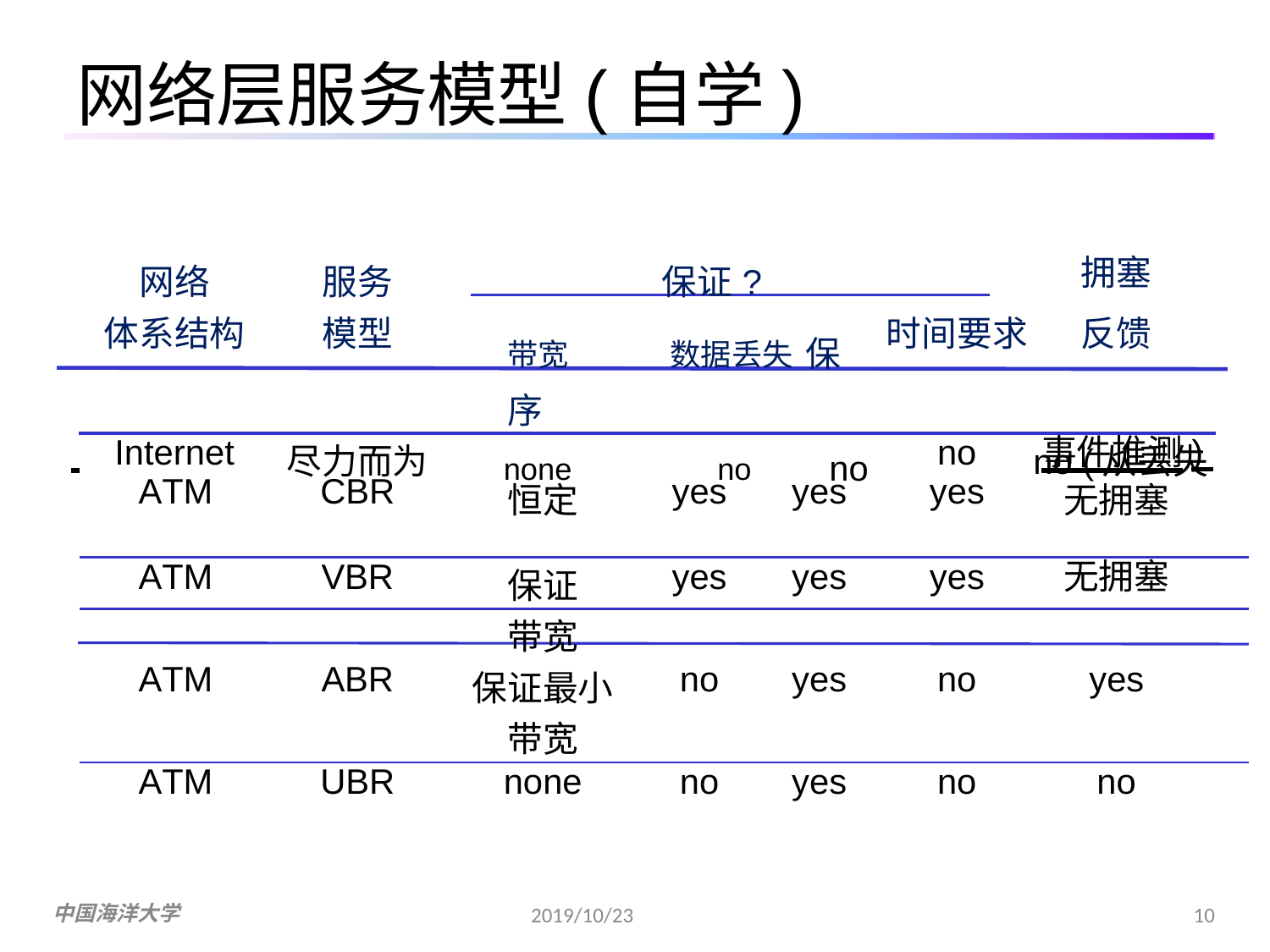

网络层服务模型(自学)
| 网络 | 服务 | 保证? |  | 拥塞 |
| --- | --- | --- | --- | --- |
| 体系结构 | 模型 | 带宽 数据丢失 保序 | 时间要求 | 反馈 |
| Internet | 尽力而为 | none no no | no | no (从丢失 |

 	事件推测)
| ATM | CBR | 恒定 | yes | yes | yes | 无拥塞 |
| --- | --- | --- | --- | --- | --- | --- |
| ATM | VBR | 保证 | yes | yes | yes | 无拥塞 |
|  |  | 带宽 |  |  |  |  |
| ATM | ABR | 保证最小 带宽 | no | yes | no | yes |
| ATM | UBR | none | no | yes | no | no |